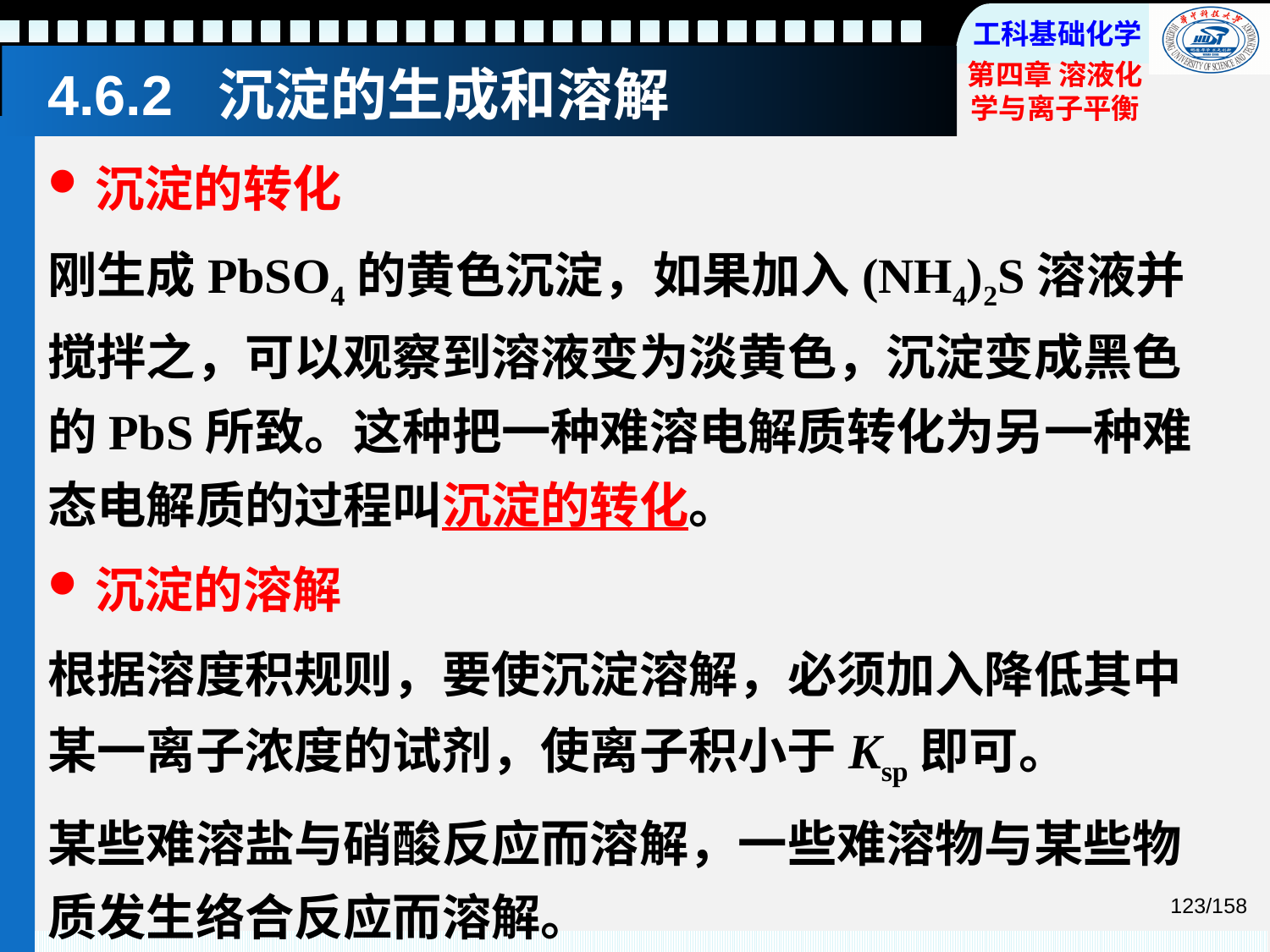

# 4.6.2  沉淀的生成和溶解
沉淀的转化
刚生成PbSO4的黄色沉淀，如果加入(NH4)2S溶液并搅拌之，可以观察到溶液变为淡黄色，沉淀变成黑色的PbS所致。这种把一种难溶电解质转化为另一种难态电解质的过程叫沉淀的转化。
沉淀的溶解
根据溶度积规则，要使沉淀溶解，必须加入降低其中某一离子浓度的试剂，使离子积小于Ksp即可。
某些难溶盐与硝酸反应而溶解，一些难溶物与某些物质发生络合反应而溶解。